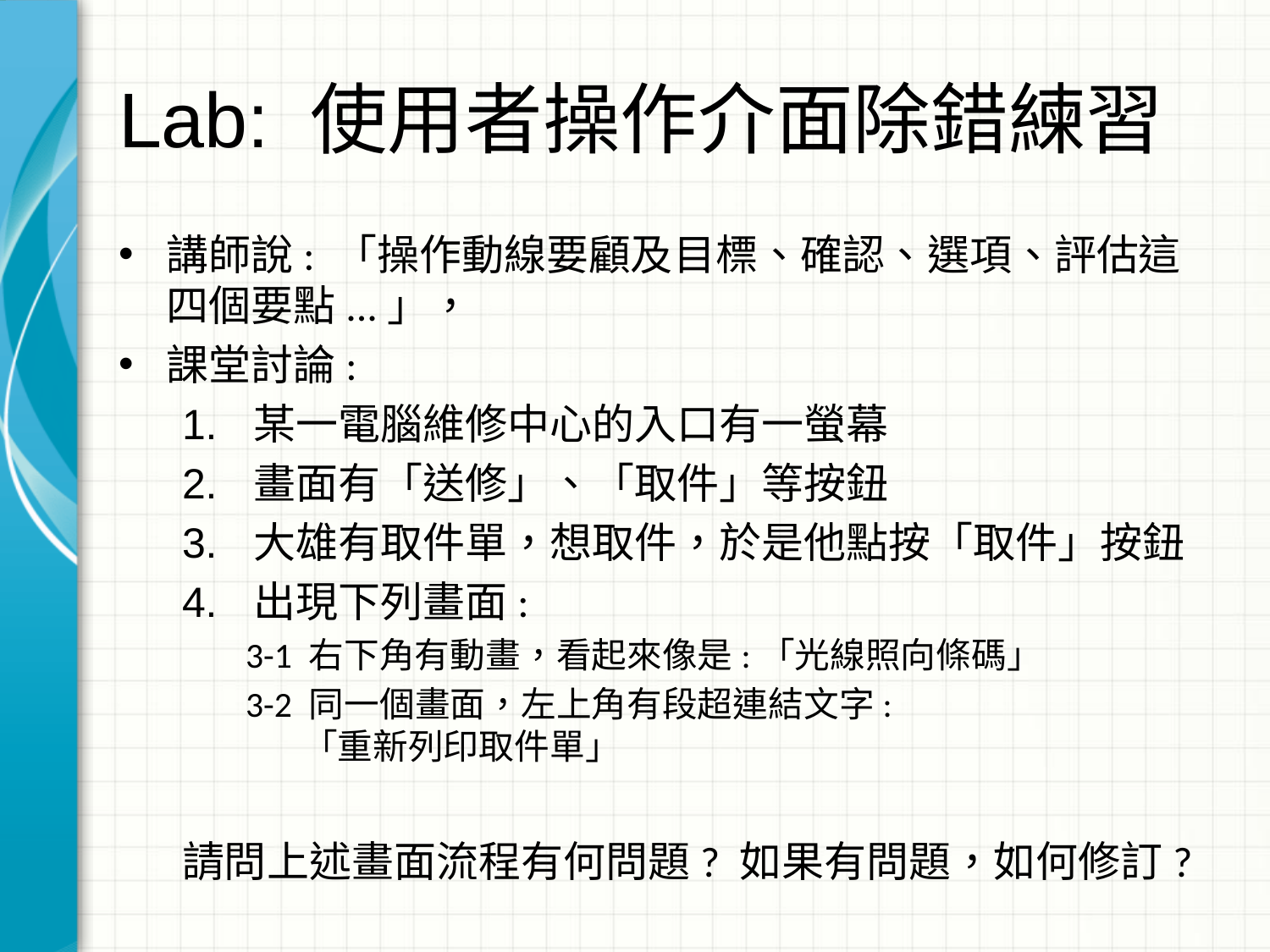

# Lab: 使用者操作介面除錯練習
講師說: 「操作動線要顧及目標、確認、選項、評估這四個要點...」，
課堂討論:
某一電腦維修中心的入口有一螢幕
畫面有「送修」、「取件」等按鈕
大雄有取件單，想取件，於是他點按「取件」按鈕
出現下列畫面:
3-1 右下角有動畫，看起來像是:「光線照向條碼」
3-2 同一個畫面，左上角有段超連結文字:
      「重新列印取件單」

請問上述畫面流程有何問題? 如果有問題，如何修訂?